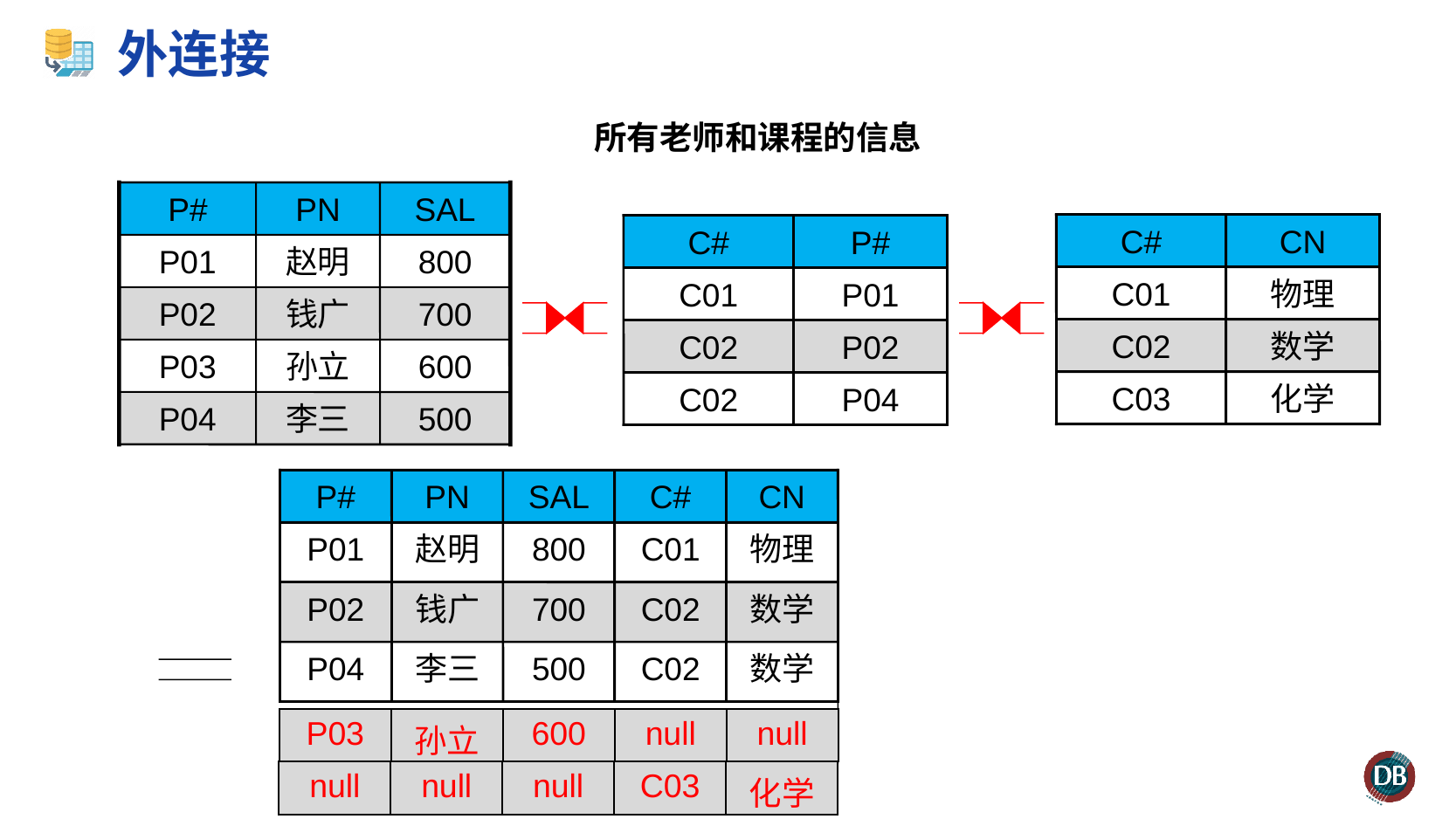

# 外连接
所有老师和课程的信息

P#

PN

SAL

P01

赵明
800
P02

钱广
700
P03

孙立
600
P04

李三
500

C#

CN

C01

物理
C02

数学
C03

化学

C#

P#

C01

P01
C02

P02
C02

P04

P#

PN

SAL

C#

CN

P01

赵明
800
C01
物理
P02

钱广
700
C02
数学
P04

李三
500
C02
数学

| P03 | 孙立 | 600 | null | null |
| --- | --- | --- | --- | --- |
| null | null | null | C03 | 化学 |
| --- | --- | --- | --- | --- |